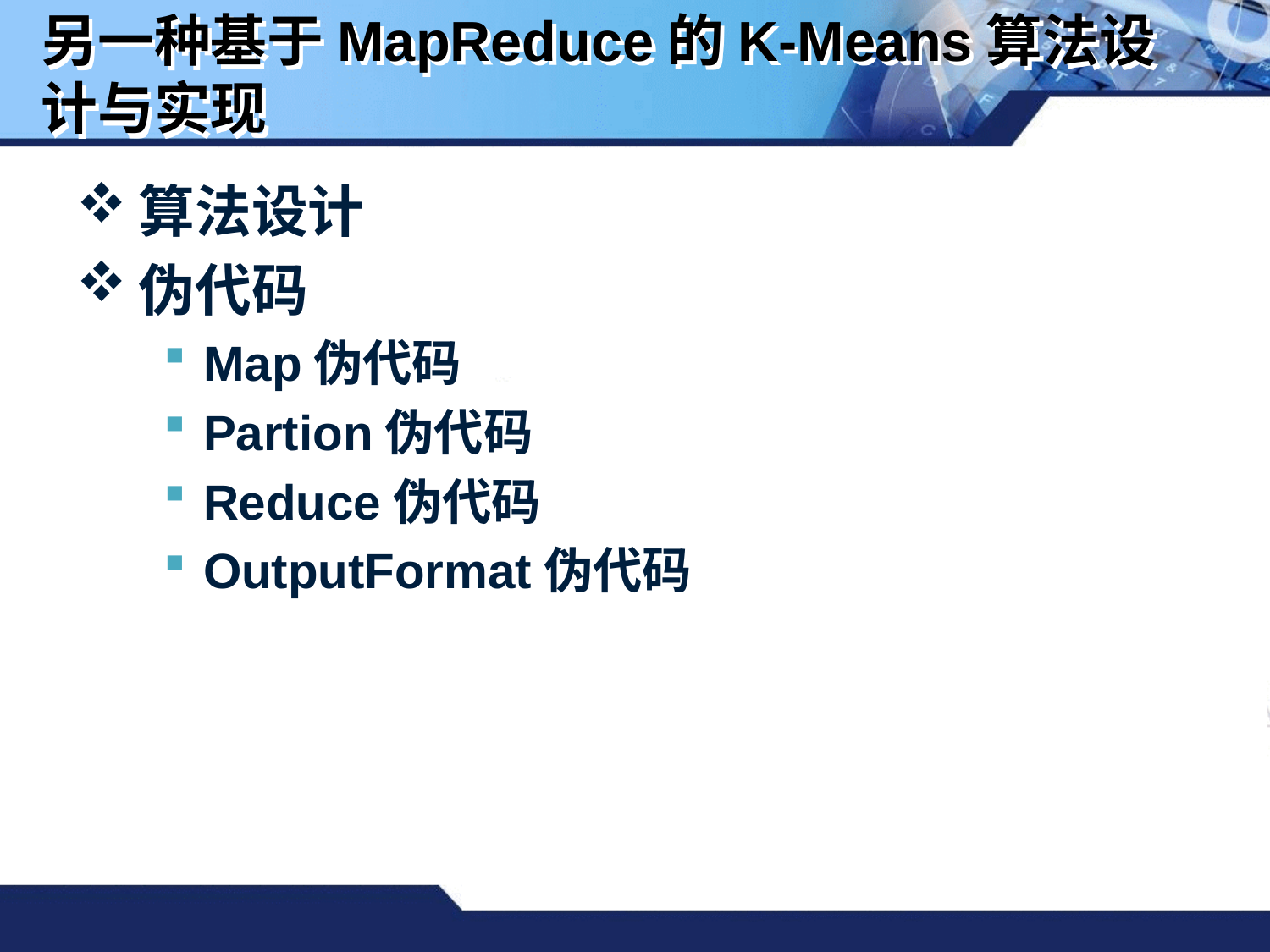

另一种基于MapReduce的K-Means算法设计与实现
算法设计
伪代码
Map伪代码
Partion伪代码
Reduce伪代码
OutputFormat伪代码